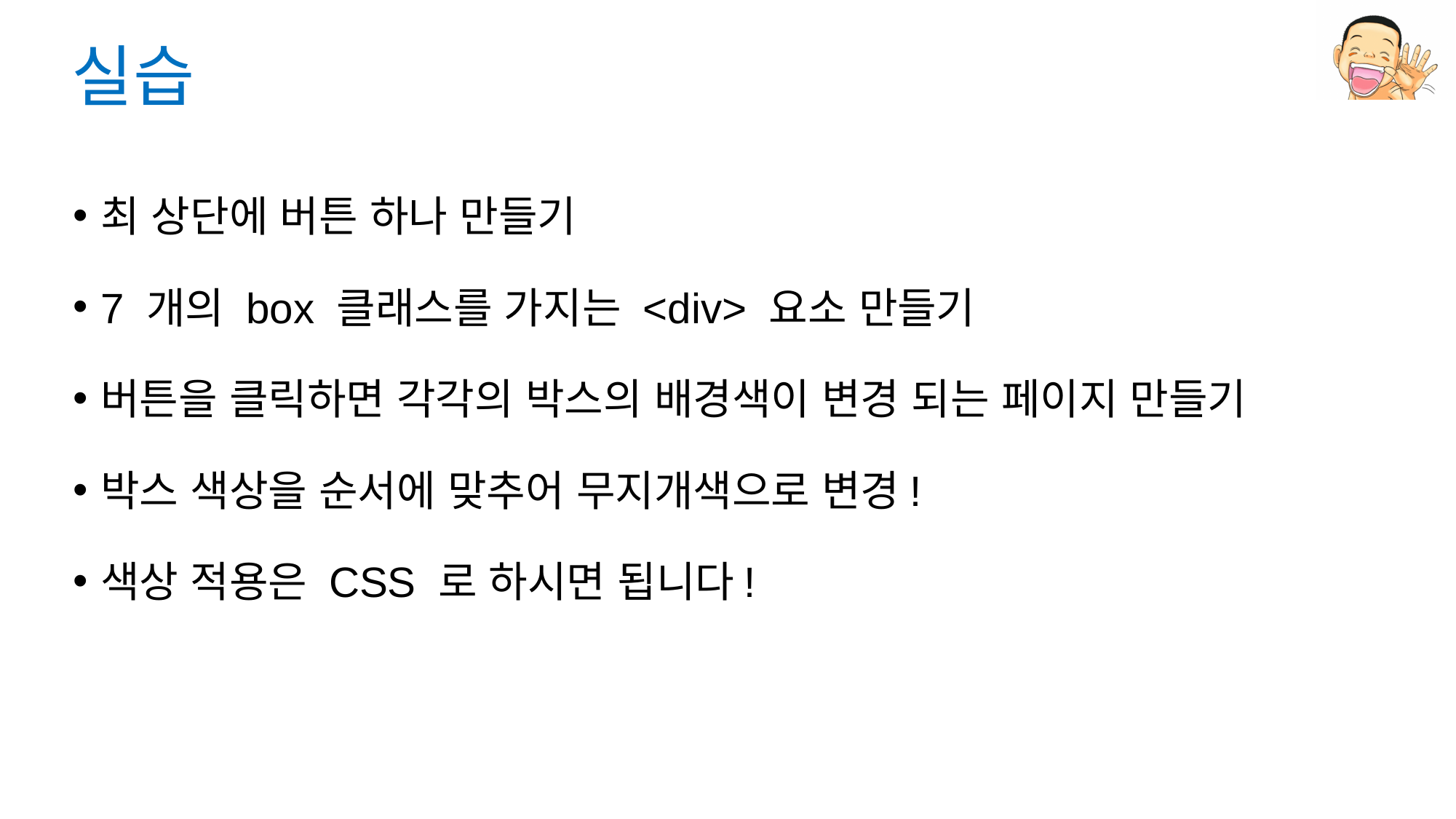

# 실습
최 상단에 버튼 하나 만들기
7 개의 box 클래스를 가지는 <div> 요소 만들기
버튼을 클릭하면 각각의 박스의 배경색이 변경 되는 페이지 만들기
박스 색상을 순서에 맞추어 무지개색으로 변경!
색상 적용은 CSS 로 하시면 됩니다!